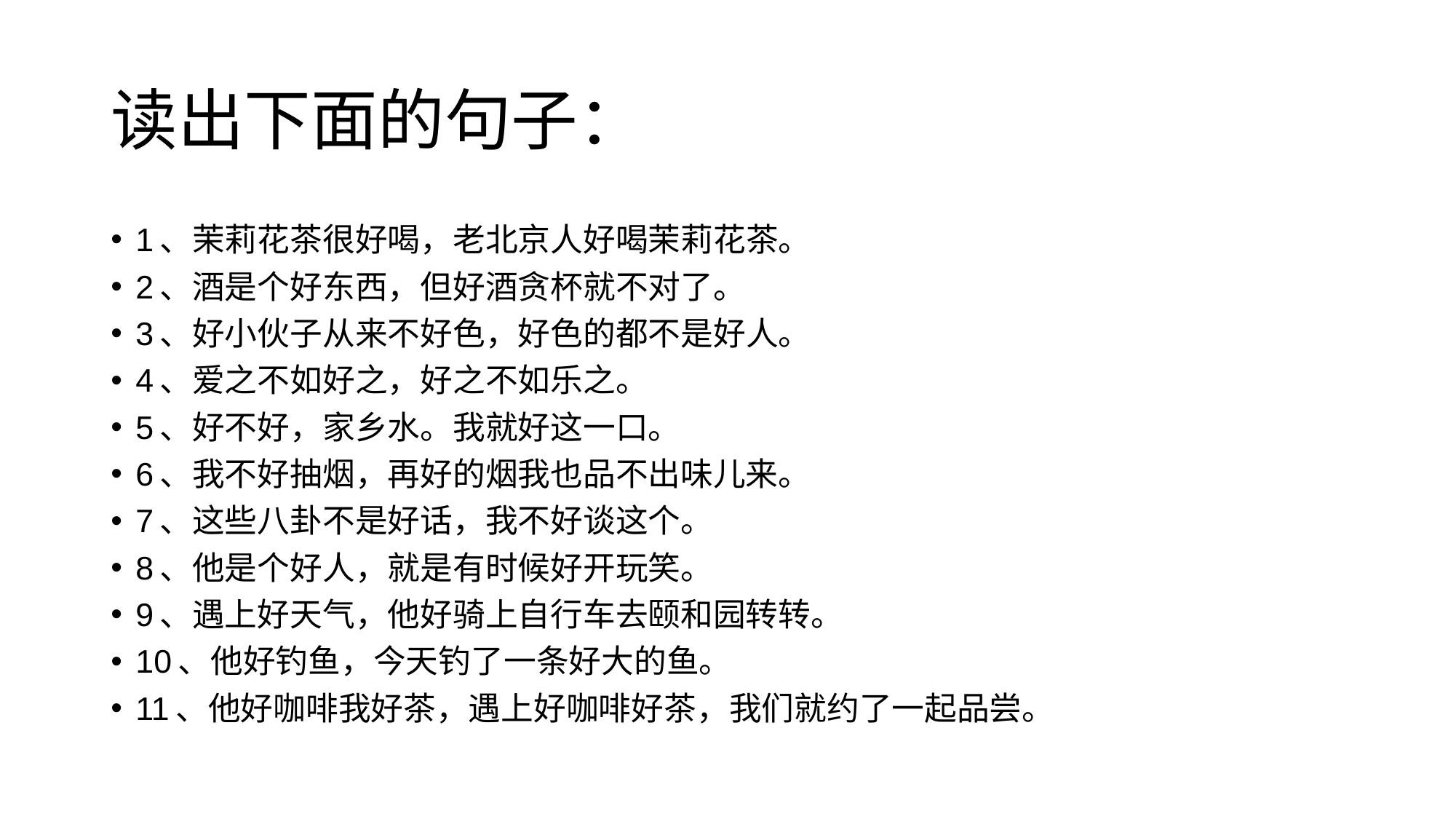

# 读出下面的句子：
1、茉莉花茶很好喝，老北京人好喝茉莉花茶。
2、酒是个好东西，但好酒贪杯就不对了。
3、好小伙子从来不好色，好色的都不是好人。
4、爱之不如好之，好之不如乐之。
5、好不好，家乡水。我就好这一口。
6、我不好抽烟，再好的烟我也品不出味儿来。
7、这些八卦不是好话，我不好谈这个。
8、他是个好人，就是有时候好开玩笑。
9、遇上好天气，他好骑上自行车去颐和园转转。
10、他好钓鱼，今天钓了一条好大的鱼。
11、他好咖啡我好茶，遇上好咖啡好茶，我们就约了一起品尝。